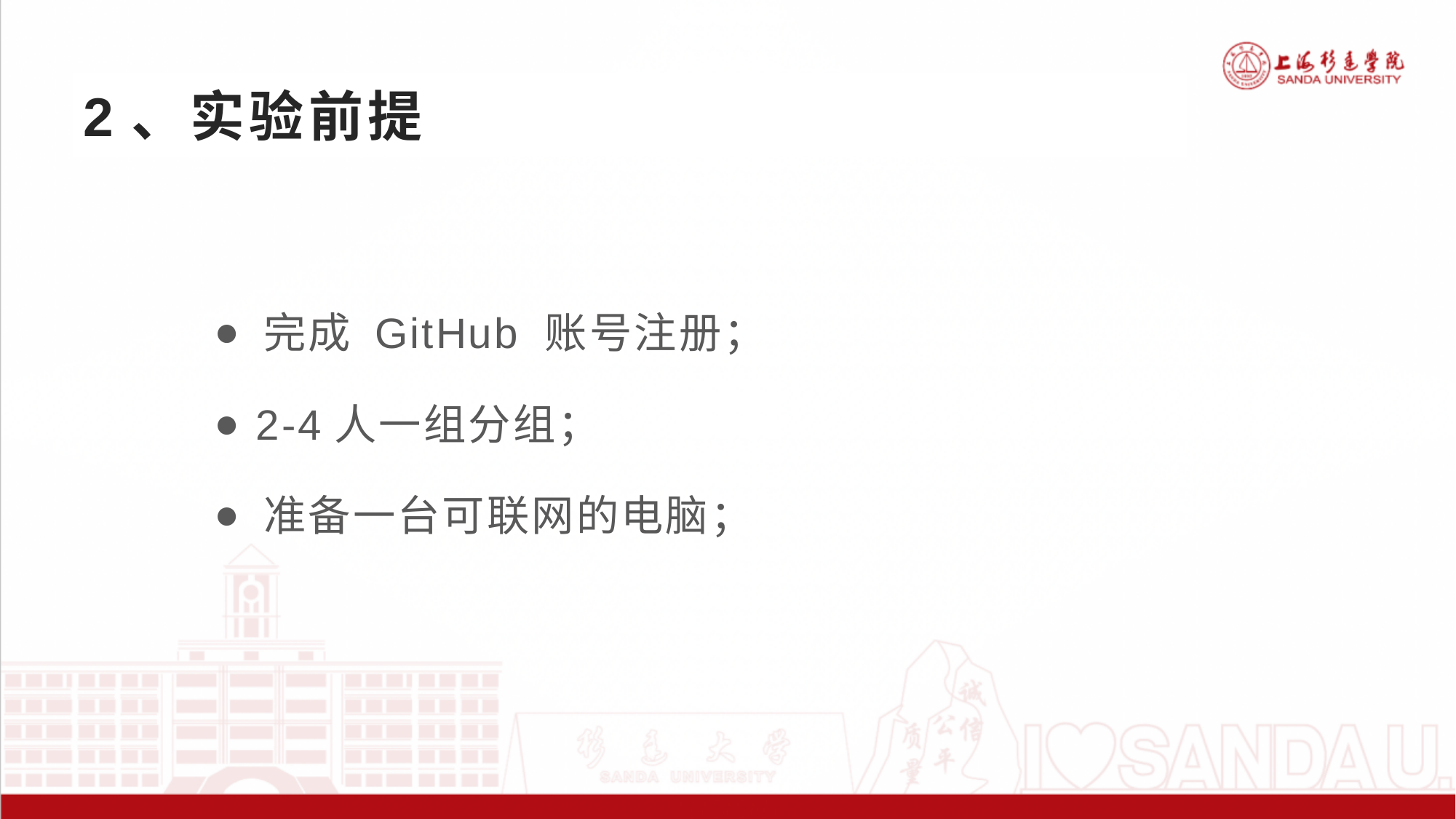

# 2、实验前提
 完成 GitHub 账号注册；
 2-4人一组分组；
 准备一台可联网的电脑；